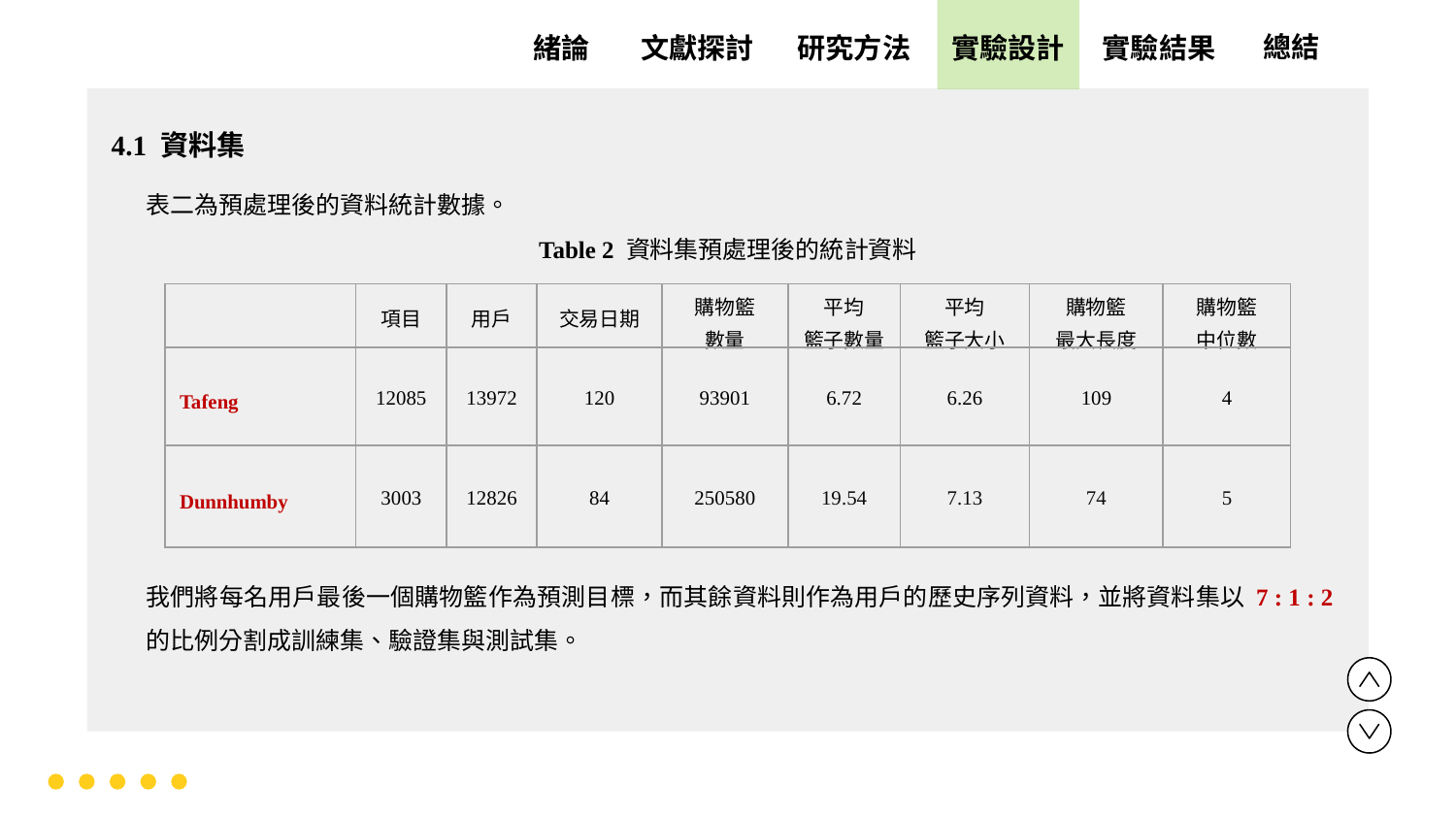

實驗設計
實驗結果
文獻探討
總結
緒論
研究方法
4.1 資料集
表二為預處理後的資料統計數據。

我們將每名用戶最後一個購物籃作為預測目標，而其餘資料則作為用戶的歷史序列資料，並將資料集以 7 : 1 : 2 的比例分割成訓練集、驗證集與測試集。
Table 2 資料集預處理後的統計資料
|  | 項目 | 用戶 | 交易日期 | 購物籃 數量 | 平均 籃子數量 | 平均 籃子大小 | 購物籃 最大長度 | 購物籃 中位數 |
| --- | --- | --- | --- | --- | --- | --- | --- | --- |
| Tafeng | 12085 | 13972 | 120 | 93901 | 6.72 | 6.26 | 109 | 4 |
| Dunnhumby | 3003 | 12826 | 84 | 250580 | 19.54 | 7.13 | 74 | 5 |